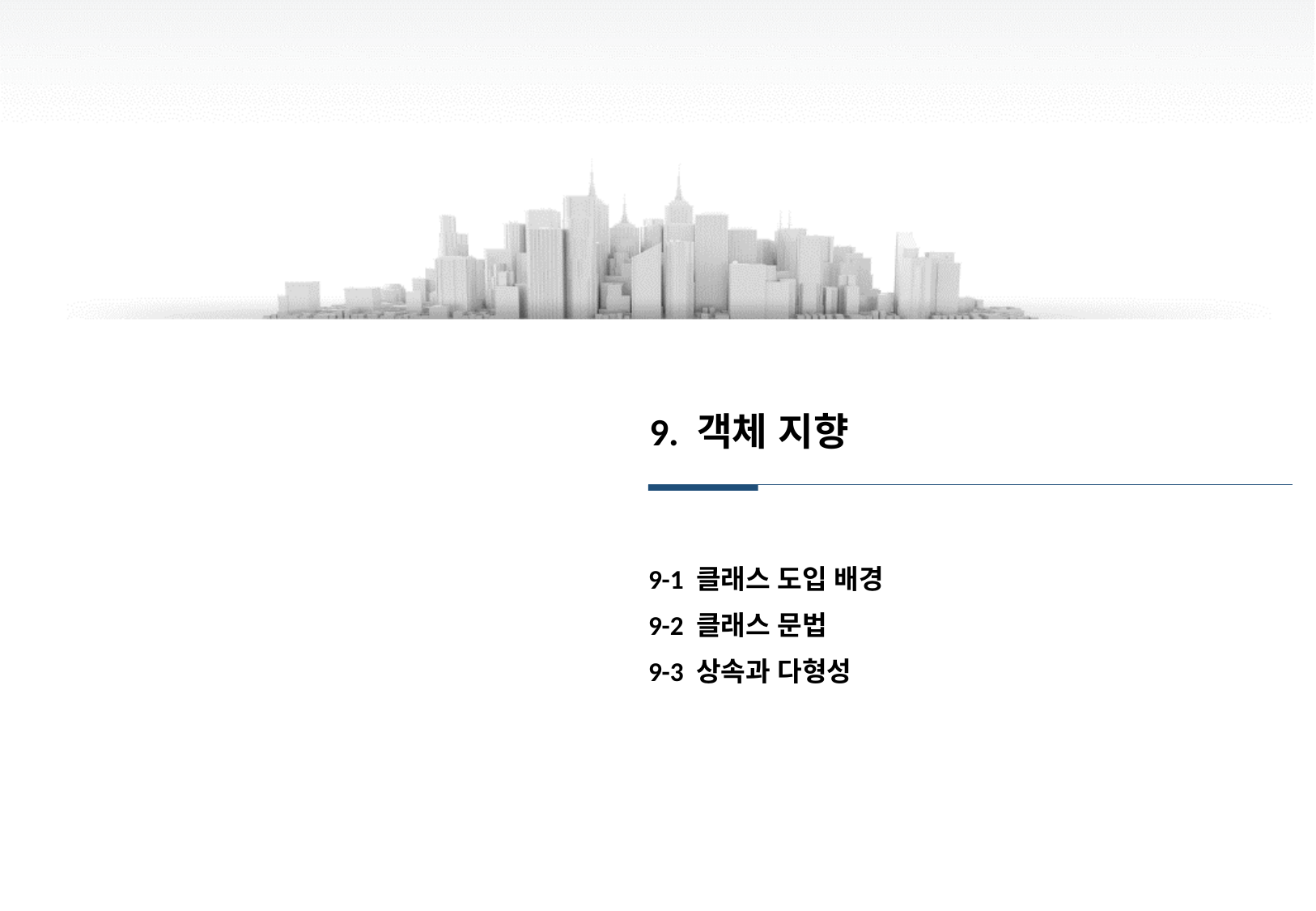

9. 객체 지향
9-1 클래스 도입 배경
9-2 클래스 문법
9-3 상속과 다형성